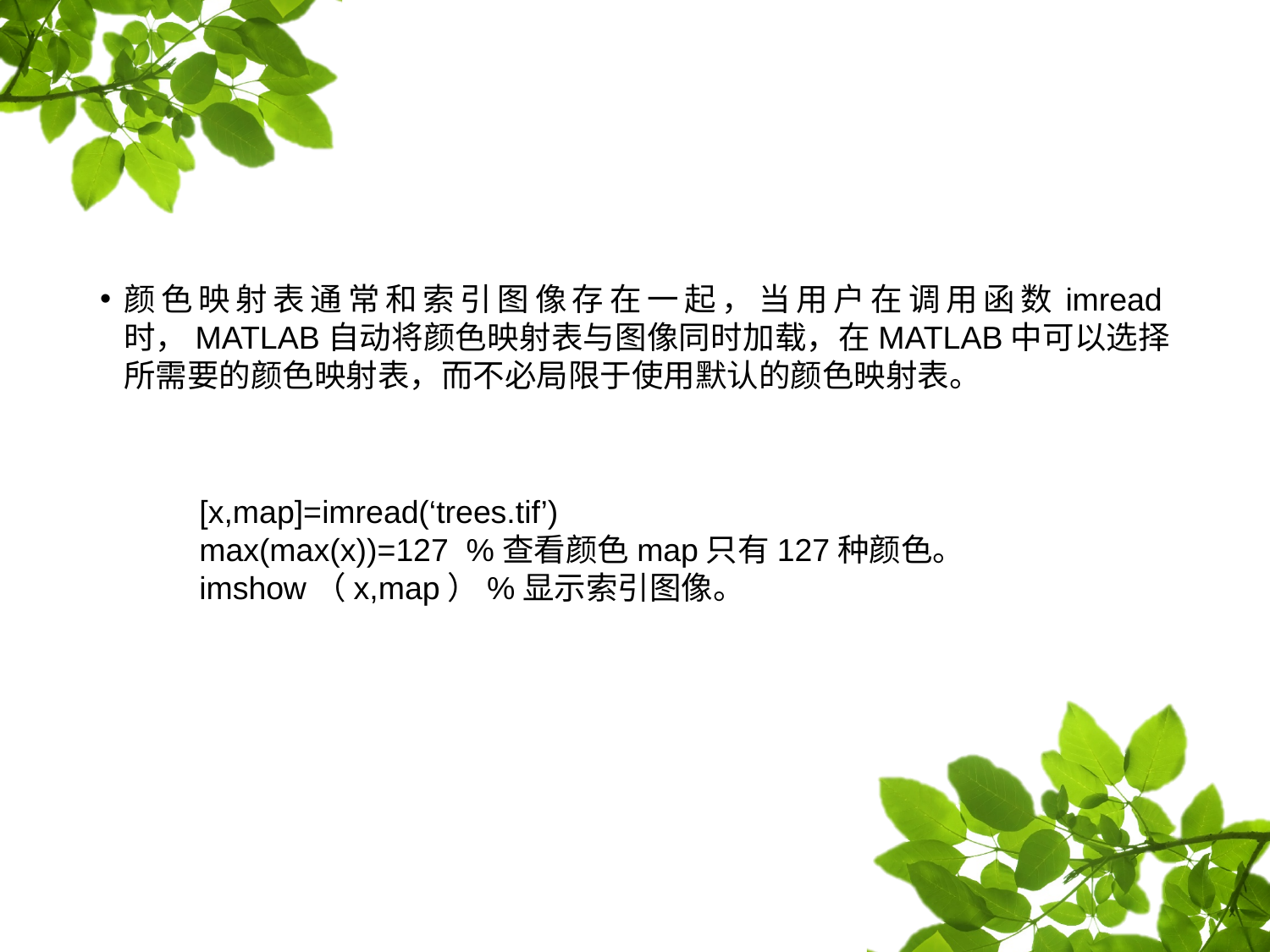

#
颜色映射表通常和索引图像存在一起，当用户在调用函数imread时，MATLAB自动将颜色映射表与图像同时加载，在MATLAB中可以选择所需要的颜色映射表，而不必局限于使用默认的颜色映射表。

[x,map]=imread(‘trees.tif’)
max(max(x))=127  %查看颜色map只有127种颜色。
imshow（x,map）%显示索引图像。